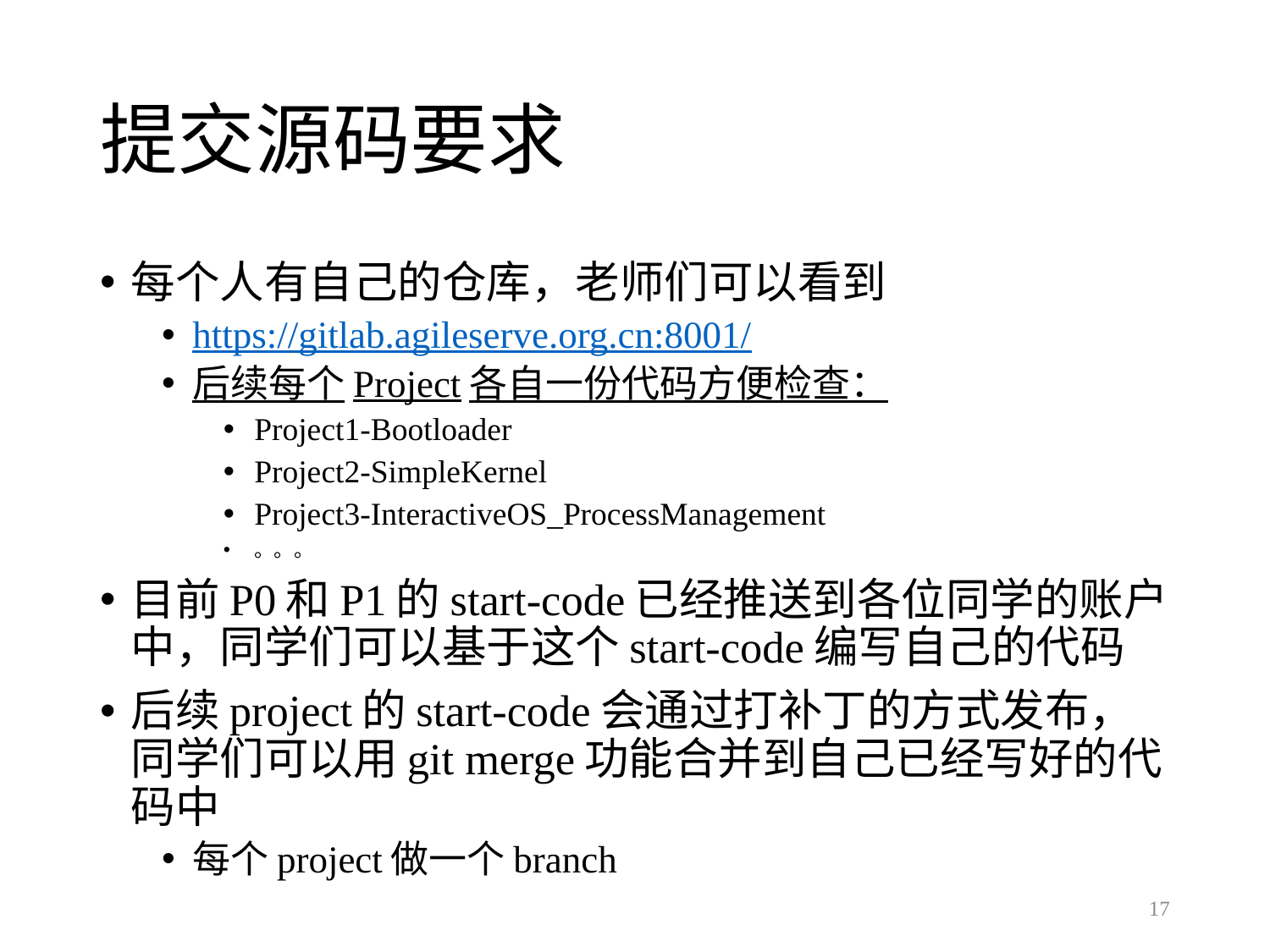

# 提交源码要求
每个人有自己的仓库，老师们可以看到
https://gitlab.agileserve.org.cn:8001/
后续每个Project各自一份代码方便检查：
Project1-Bootloader
Project2-SimpleKernel
Project3-InteractiveOS_ProcessManagement
。。。
目前P0和P1的start-code已经推送到各位同学的账户中，同学们可以基于这个start-code编写自己的代码
后续project的start-code会通过打补丁的方式发布，同学们可以用git merge功能合并到自己已经写好的代码中
每个project做一个branch
17